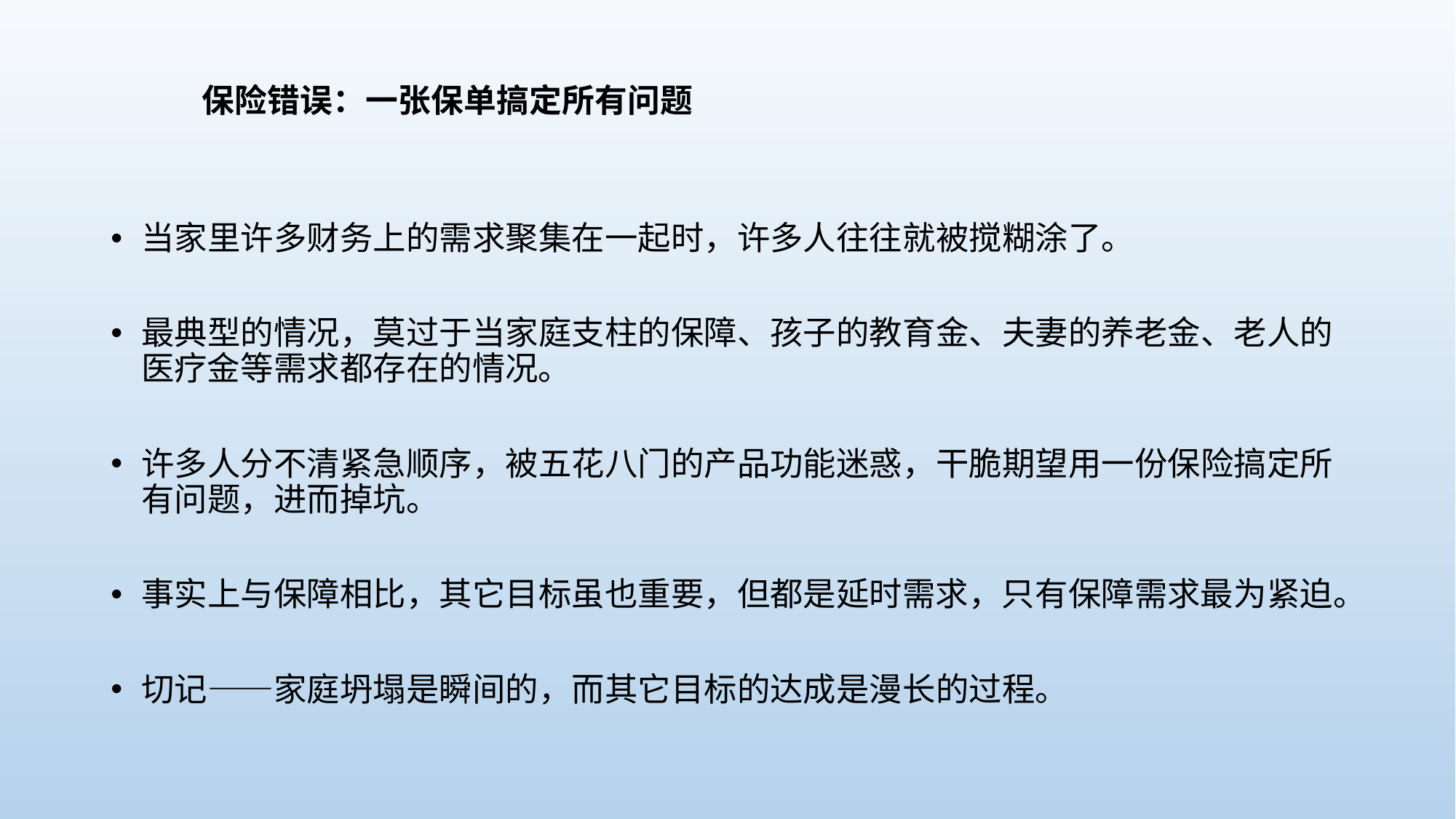

# 保险错误：一张保单搞定所有问题

当家里许多财务上的需求聚集在一起时，许多人往往就被搅糊涂了。

最典型的情况，莫过于当家庭支柱的保障、孩子的教育金、夫妻的养老金、老人的医疗金等需求都存在的情况。

许多人分不清紧急顺序，被五花八门的产品功能迷惑，干脆期望用一份保险搞定所有问题，进而掉坑。

事实上与保障相比，其它目标虽也重要，但都是延时需求，只有保障需求最为紧迫。

切记——家庭坍塌是瞬间的，而其它目标的达成是漫长的过程。